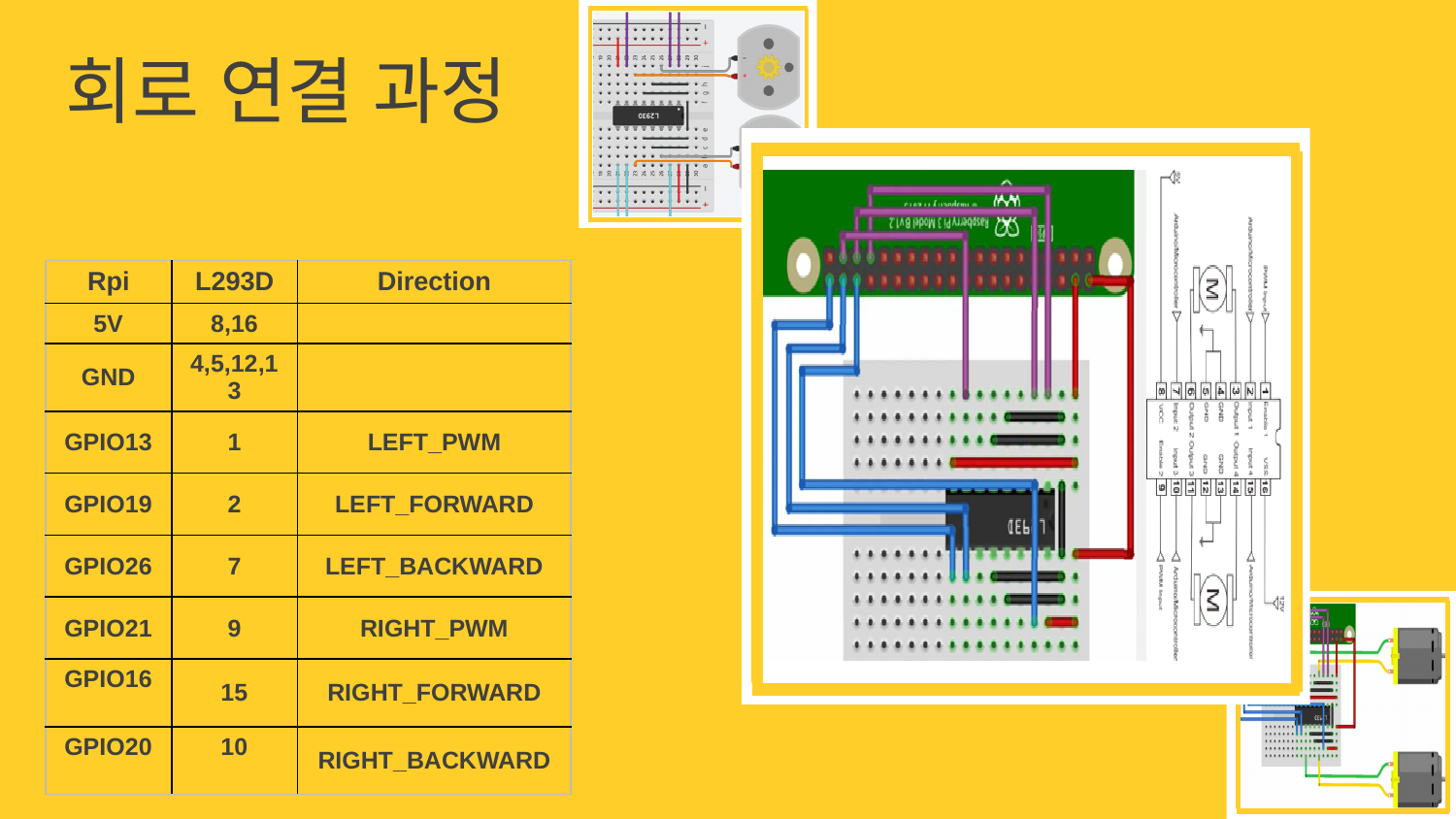

회로 연결 과정

| Rpi | L293D | Direction |
| --- | --- | --- |
| 5V | 8,16 |  |
| GND | 4,5,12,13 |  |
| GPIO13 | 1 | LEFT\_PWM |
| GPIO19 | 2 | LEFT\_FORWARD |
| GPIO26 | 7 | LEFT\_BACKWARD |
| GPIO21 | 9 | RIGHT\_PWM |
| GPIO16 | 15 | RIGHT\_FORWARD |
| GPIO20 | 10 | RIGHT\_BACKWARD |